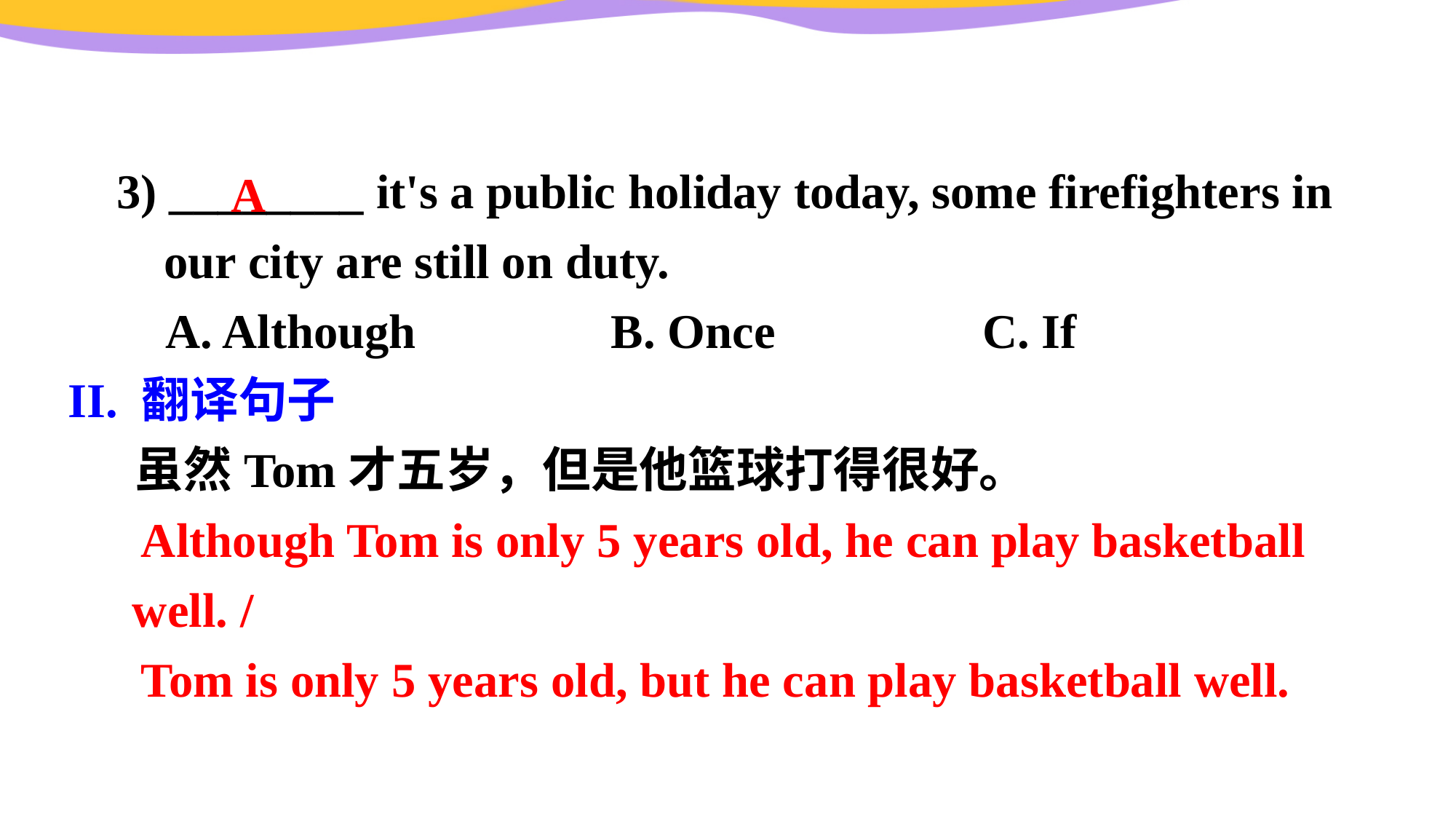

3) ________ it's a public holiday today, some firefighters in our city are still on duty.
        A. Although                B. Once                 C. If
II. 翻译句子
     虽然Tom才五岁，但是他篮球打得很好。
      Although Tom is only 5 years old, he can play basketball well. /
      Tom is only 5 years old, but he can play basketball well.
A